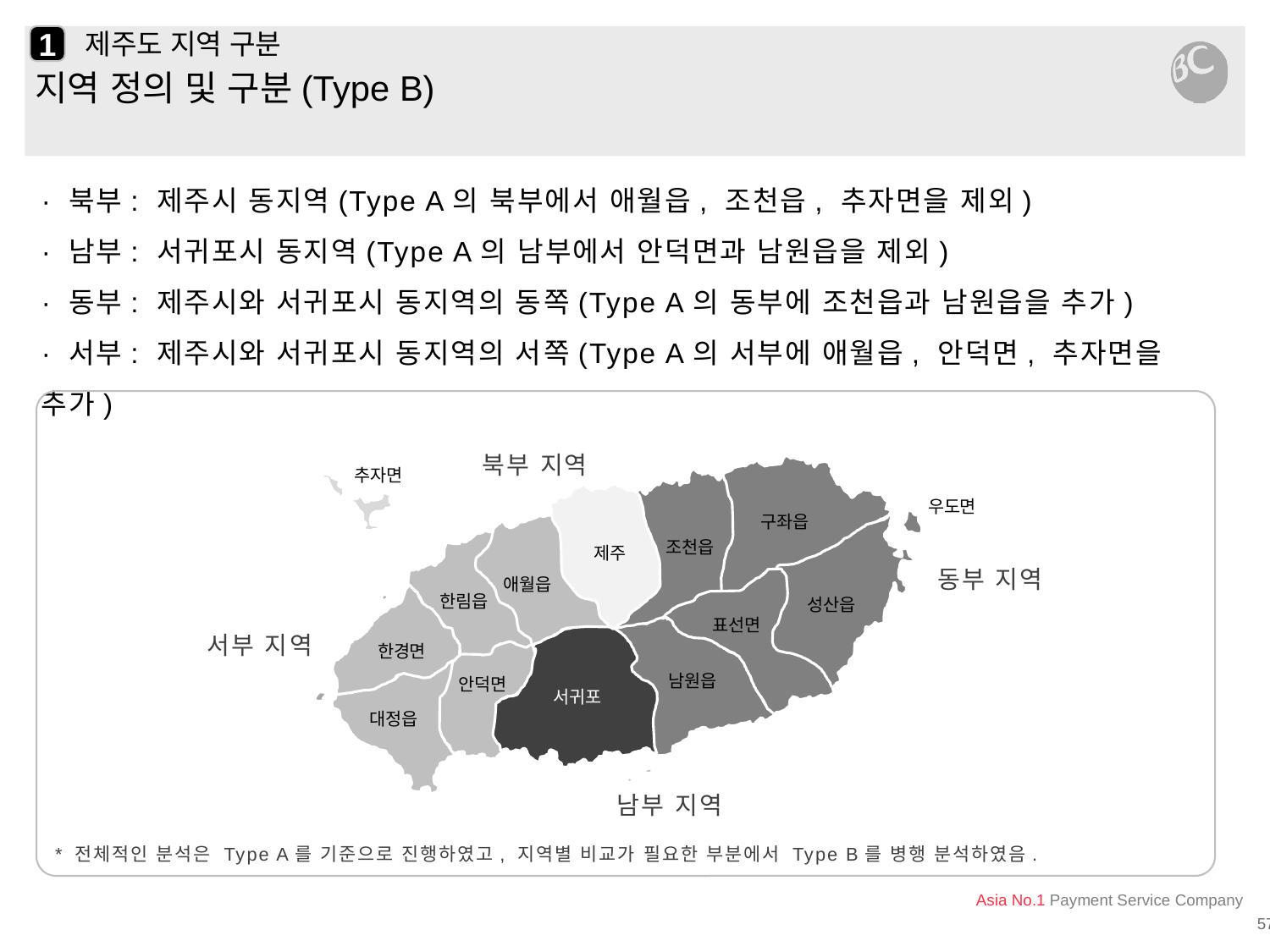

1
# 제주도 지역 구분
지역 정의 및 구분(Type B)
· 북부: 제주시 동지역(Type A의 북부에서 애월읍, 조천읍, 추자면을 제외)
· 남부: 서귀포시 동지역(Type A의 남부에서 안덕면과 남원읍을 제외)
· 동부: 제주시와 서귀포시 동지역의 동쪽(Type A의 동부에 조천읍과 남원읍을 추가)
· 서부: 제주시와 서귀포시 동지역의 서쪽(Type A의 서부에 애월읍, 안덕면, 추자면을 추가)

북부 지역

추자면

우도면

구좌읍

조천읍

제주
동부 지역
애월읍

한림읍

성산읍

표선면
서부 지역

한경면

남원읍
안덕면
서귀포

대정읍

남부 지역

* 전체적인 분석은 Type A를 기준으로 진행하였고, 지역별 비교가 필요한 부분에서 Type B를 병행 분석하였음.